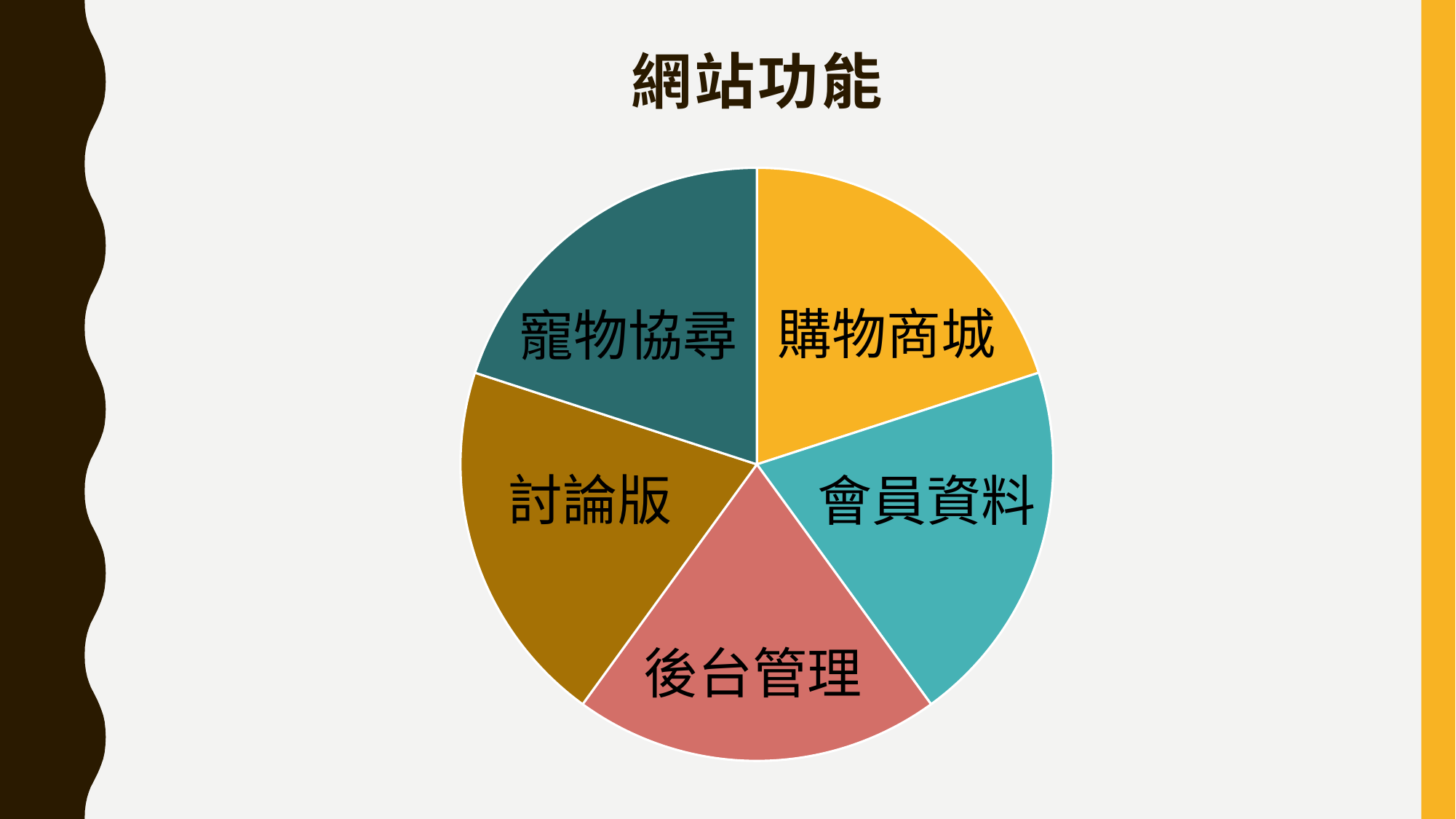

# 網站功能

### Chart

| Category | 銷售 |
|---|---|
| 購物網站 | 2.0 |
| 寵物協尋 | 2.0 |
| 討論版 | 2.0 |
| 會員 | 2.0 |
| 後台管理 | 2.0 |
購物商城
寵物協尋
討論版
會員資料
後台管理